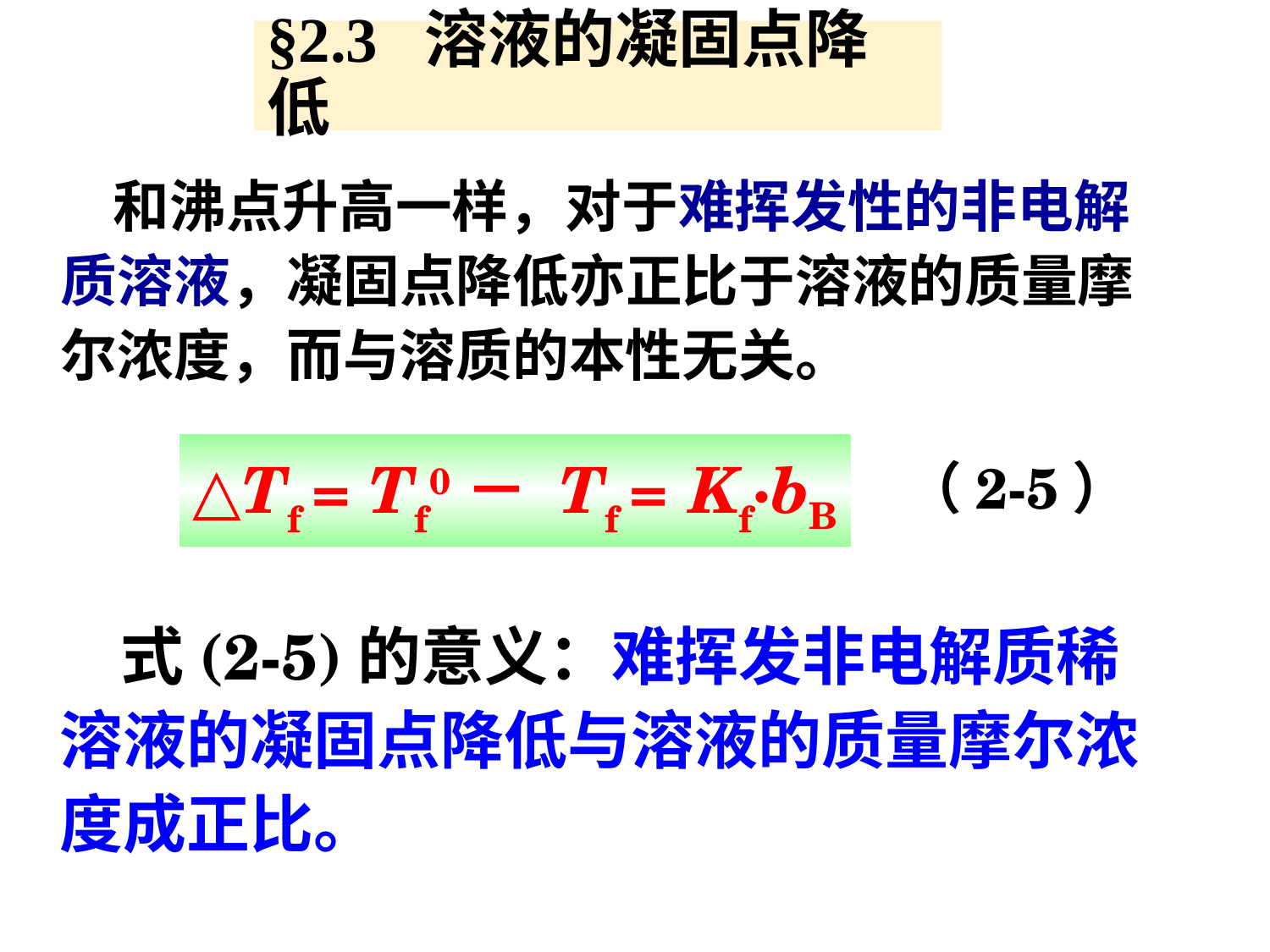

# §2.3  溶液的凝固点降低
   和沸点升高一样，对于难挥发性的非电解质溶液，凝固点降低亦正比于溶液的质量摩尔浓度，而与溶质的本性无关。
△Tf = Tf0－ Tf =  Kf·bB
（2-5）
    式(2-5)的意义：难挥发非电解质稀溶液的凝固点降低与溶液的质量摩尔浓度成正比。
32
32